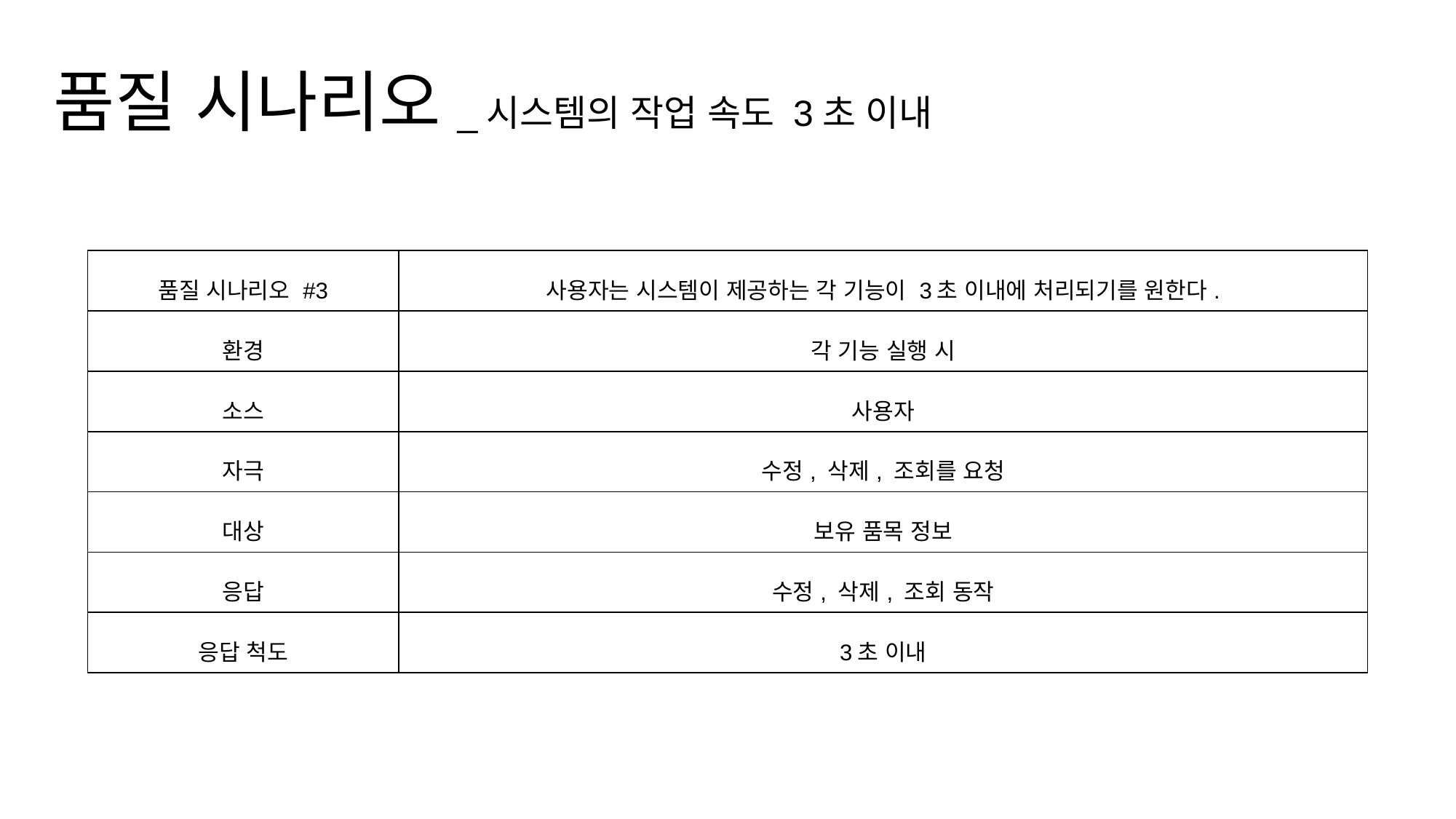

품질 시나리오_시스템의 작업 속도 3초 이내
| 품질 시나리오 #3 | 사용자는 시스템이 제공하는 각 기능이 3초 이내에 처리되기를 원한다. |
| --- | --- |
| 환경 | 각 기능 실행 시 |
| 소스 | 사용자 |
| 자극 | 수정, 삭제, 조회를 요청 |
| 대상 | 보유 품목 정보 |
| 응답 | 수정, 삭제, 조회 동작 |
| 응답 척도 | 3초 이내 |